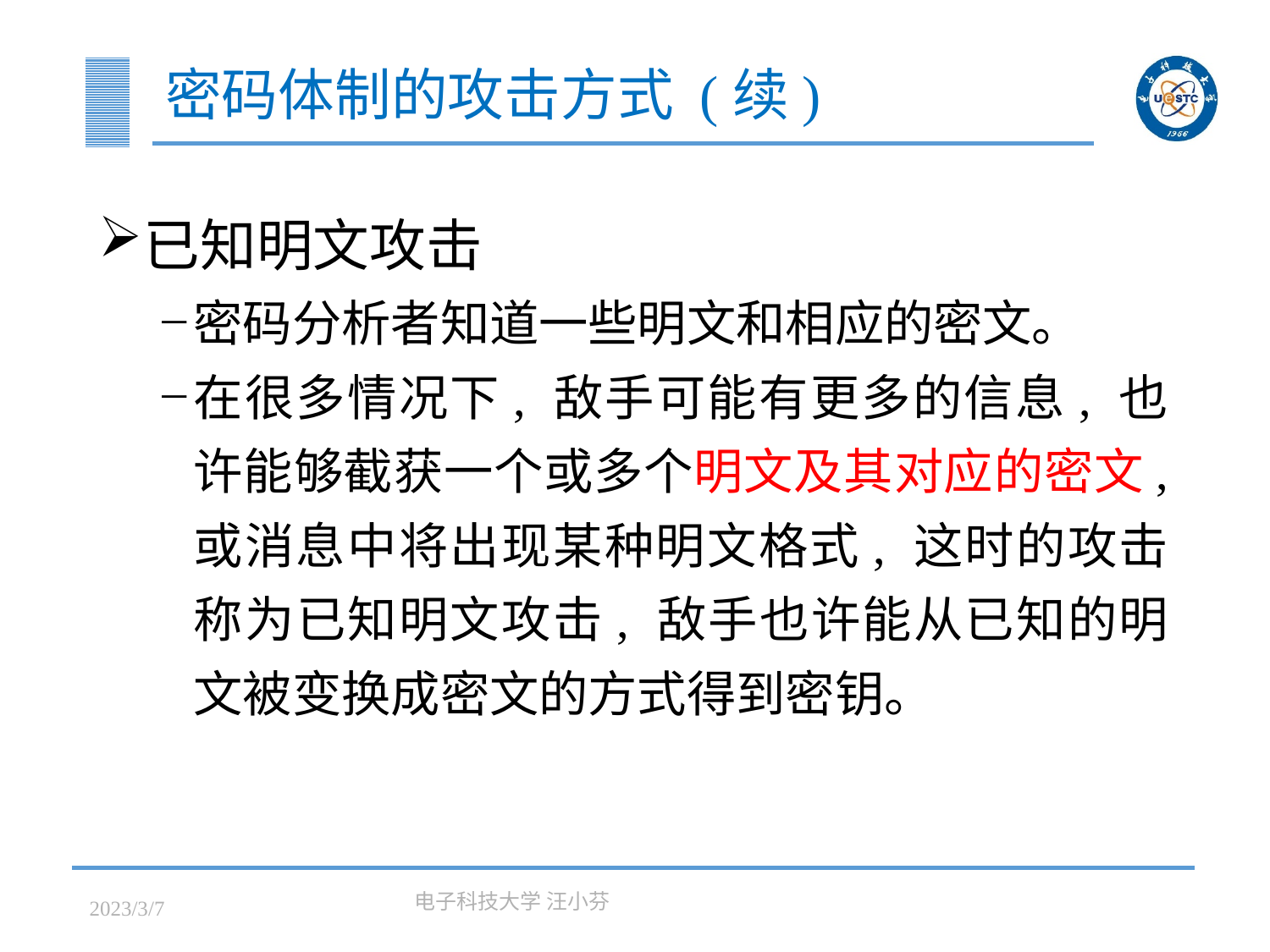

# 密码体制的攻击方式 (续)
已知明文攻击
密码分析者知道一些明文和相应的密文。
在很多情况下, 敌手可能有更多的信息, 也许能够截获一个或多个明文及其对应的密文, 或消息中将出现某种明文格式, 这时的攻击称为已知明文攻击, 敌手也许能从已知的明文被变换成密文的方式得到密钥。

2023/3/7
电子科技大学 汪小芬